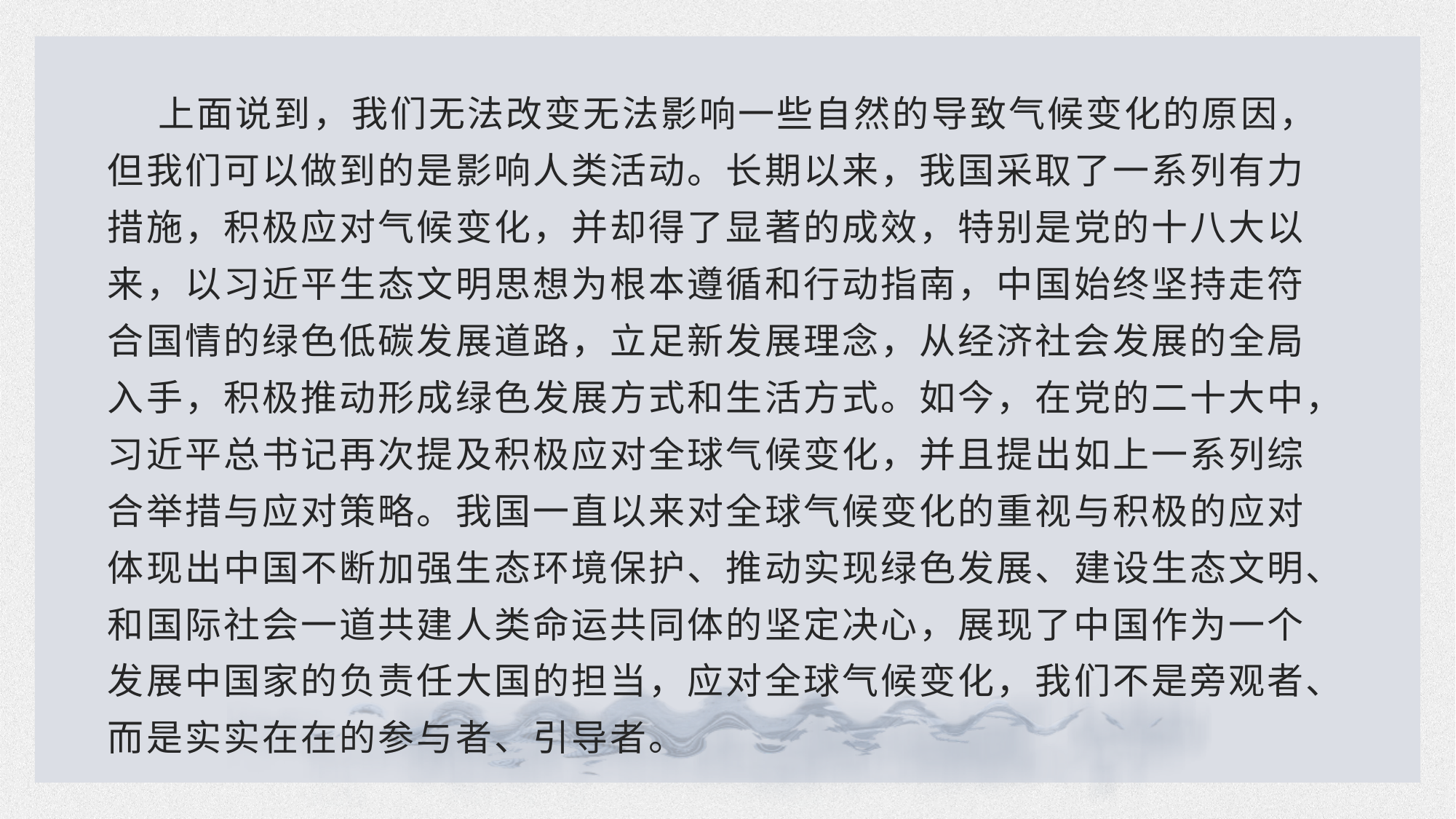

上面说到，我们无法改变无法影响一些自然的导致气候变化的原因，但我们可以做到的是影响人类活动。长期以来，我国采取了一系列有力措施，积极应对气候变化，并却得了显著的成效，特别是党的十八大以来，以习近平生态文明思想为根本遵循和行动指南，中国始终坚持走符合国情的绿色低碳发展道路，立足新发展理念，从经济社会发展的全局入手，积极推动形成绿色发展方式和生活方式。如今，在党的二十大中，习近平总书记再次提及积极应对全球气候变化，并且提出如上一系列综合举措与应对策略。我国一直以来对全球气候变化的重视与积极的应对体现出中国不断加强生态环境保护、推动实现绿色发展、建设生态文明、和国际社会一道共建人类命运共同体的坚定决心，展现了中国作为一个发展中国家的负责任大国的担当，应对全球气候变化，我们不是旁观者、而是实实在在的参与者、引导者。